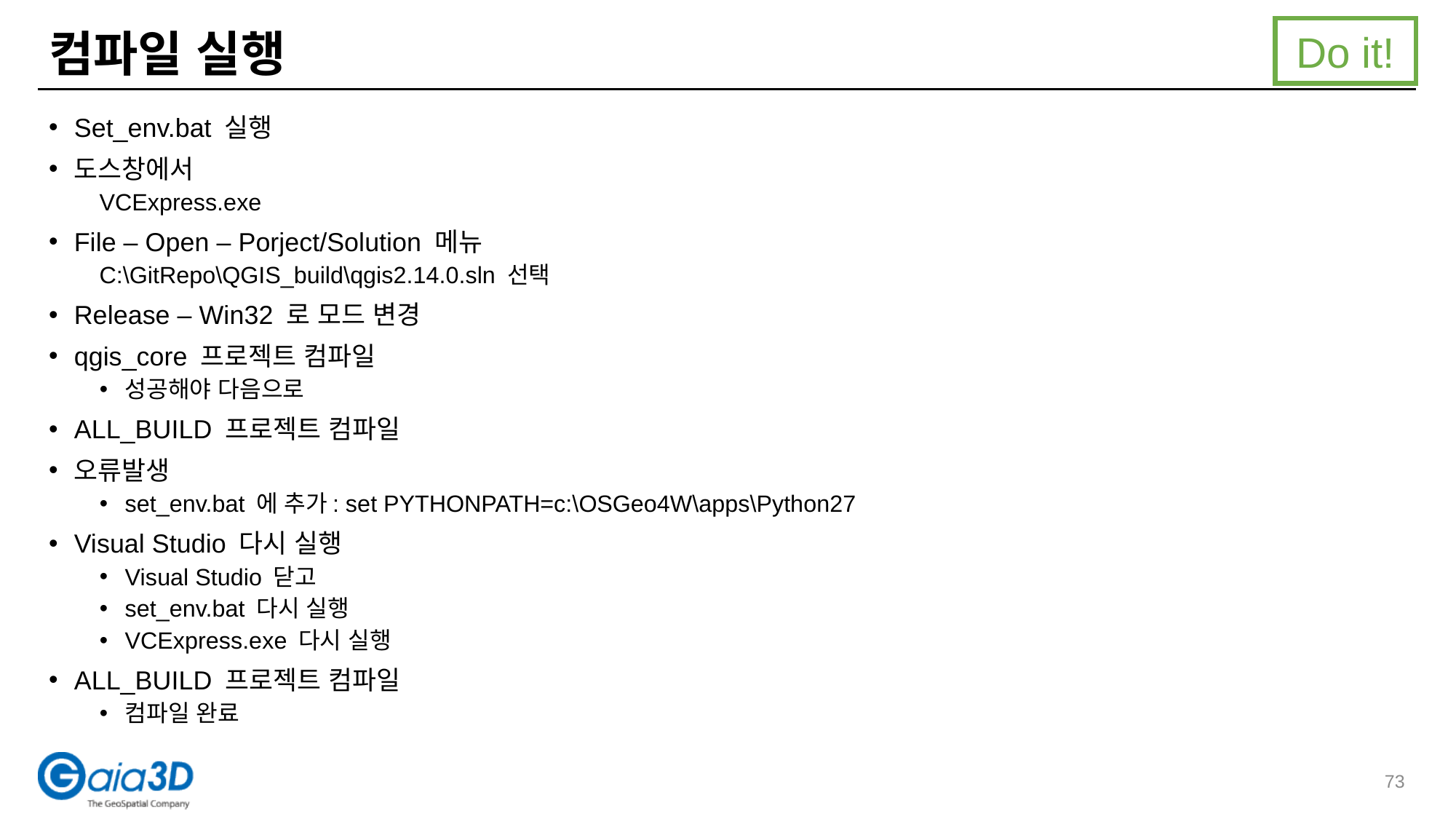

Do it!
# 컴파일 실행
Set_env.bat 실행
도스창에서
VCExpress.exe
File – Open – Porject/Solution 메뉴
C:\GitRepo\QGIS_build\qgis2.14.0.sln 선택
Release – Win32 로 모드 변경
qgis_core 프로젝트 컴파일
성공해야 다음으로
ALL_BUILD 프로젝트 컴파일
오류발생
set_env.bat 에 추가: set PYTHONPATH=c:\OSGeo4W\apps\Python27
Visual Studio 다시 실행
Visual Studio 닫고
set_env.bat 다시 실행
VCExpress.exe 다시 실행
ALL_BUILD 프로젝트 컴파일
컴파일 완료
73